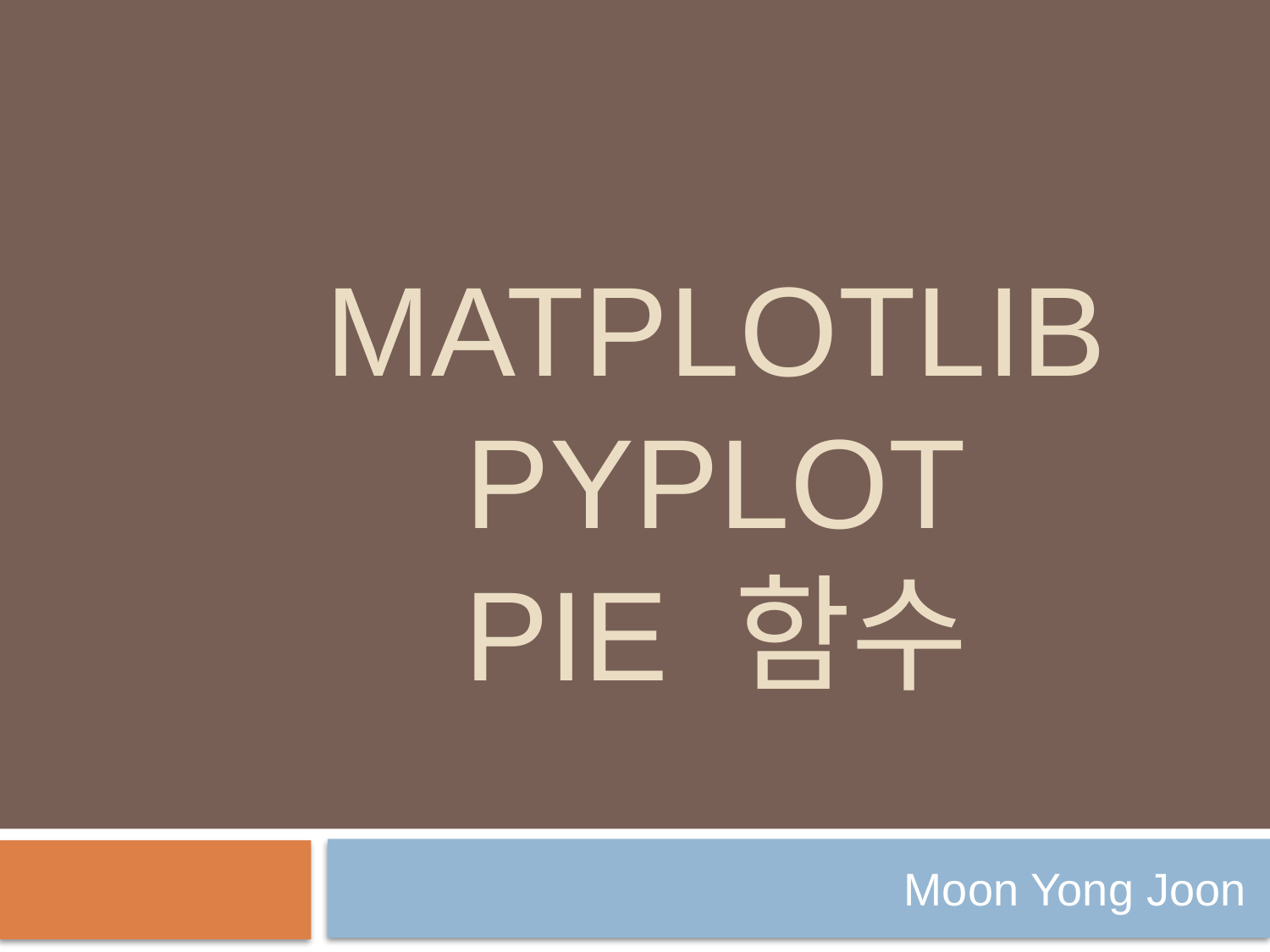

# MatPLOTLIB pyplot Pie 함수
Moon Yong Joon